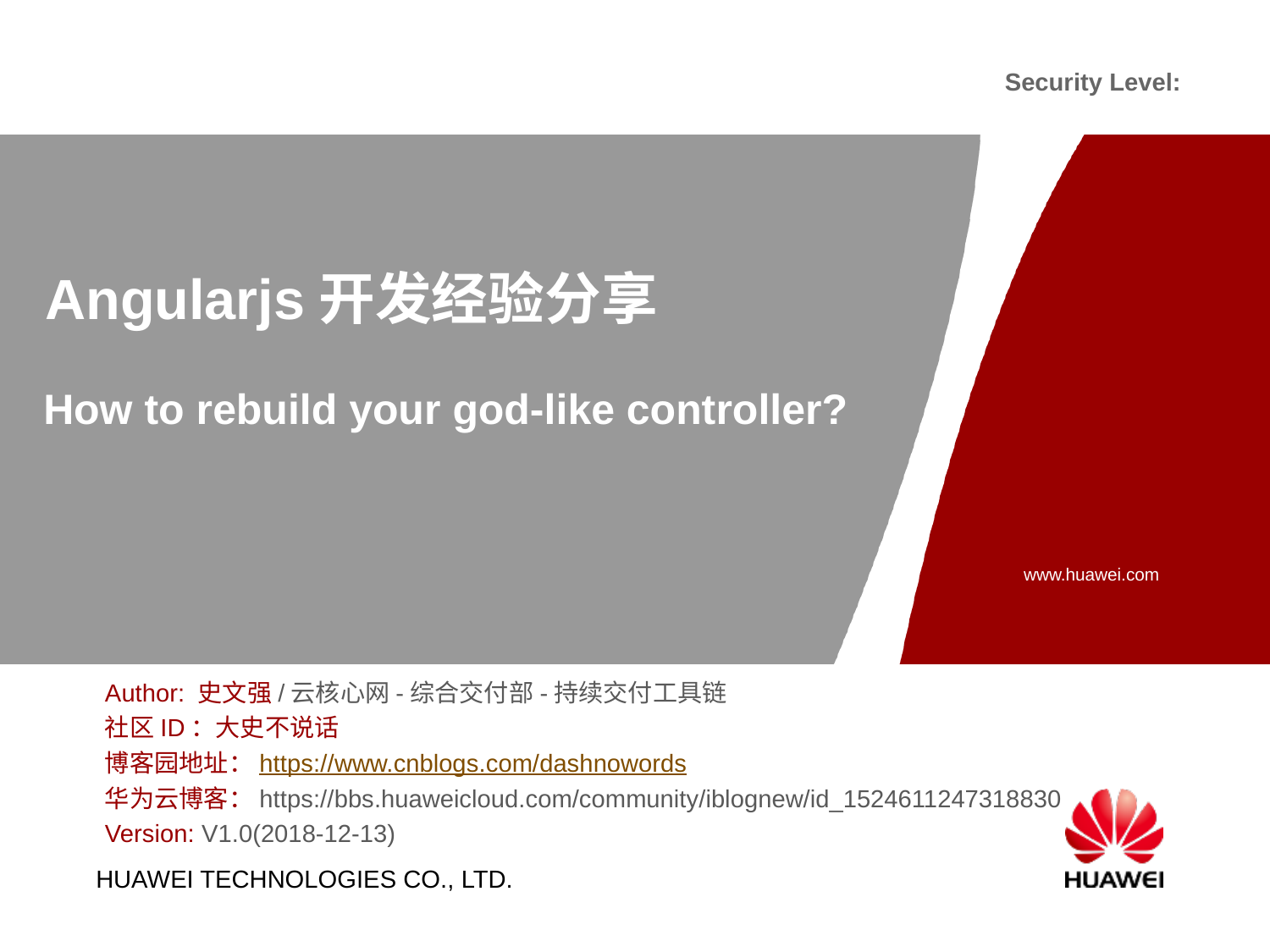

# Angularjs开发经验分享
How to rebuild your god-like controller?
Author: 史文强/云核心网-综合交付部-持续交付工具链
社区ID：大史不说话
博客园地址：https://www.cnblogs.com/dashnowords
华为云博客：https://bbs.huaweicloud.com/community/iblognew/id_1524611247318830
Version: V1.0(2018-12-13)